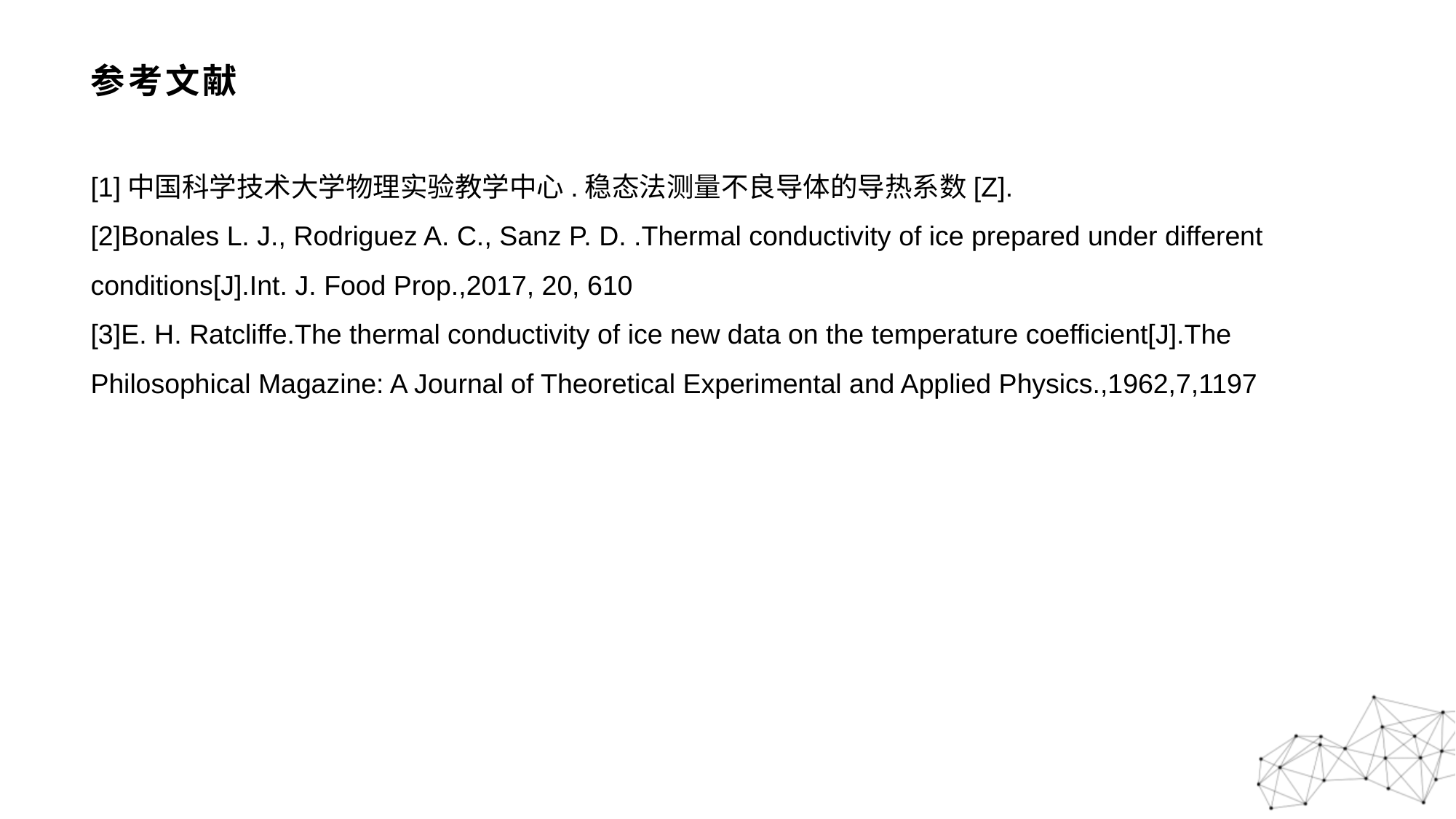

# 参考文献
[1]中国科学技术大学物理实验教学中心.稳态法测量不良导体的导热系数[Z].
[2]Bonales L. J., Rodriguez A. C., Sanz P. D. .Thermal conductivity of ice prepared under different conditions[J].Int. J. Food Prop.,2017, 20, 610
[3]E. H. Ratcliffe.The thermal conductivity of ice new data on the temperature coefficient[J].The Philosophical Magazine: A Journal of Theoretical Experimental and Applied Physics.,1962,7,1197